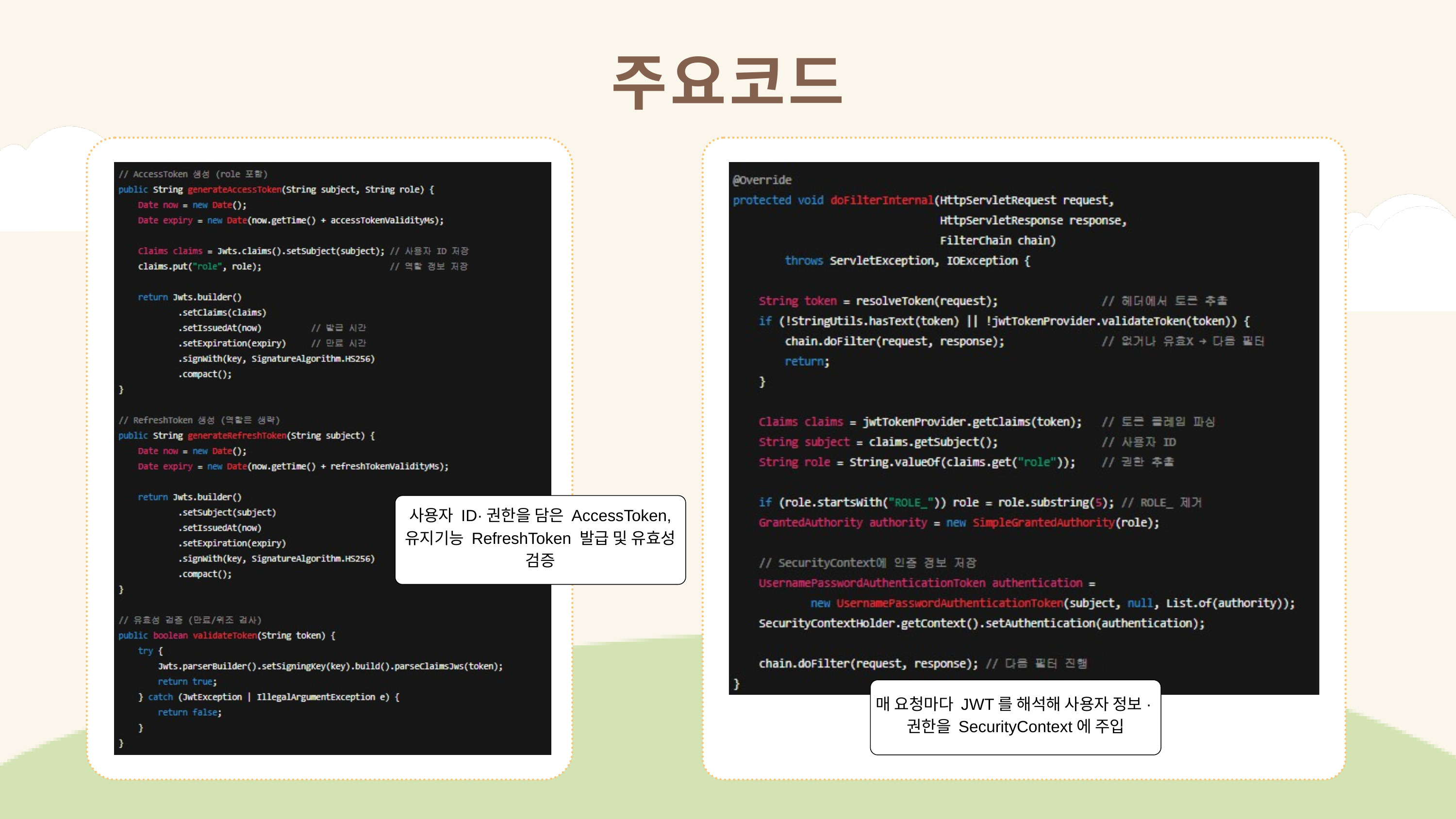

주요코드

사용자 ID·권한을 담은 AccessToken, 유지기능 RefreshToken 발급 및 유효성 검증

매 요청마다 JWT를 해석해 사용자 정보·권한을 SecurityContext에 주입